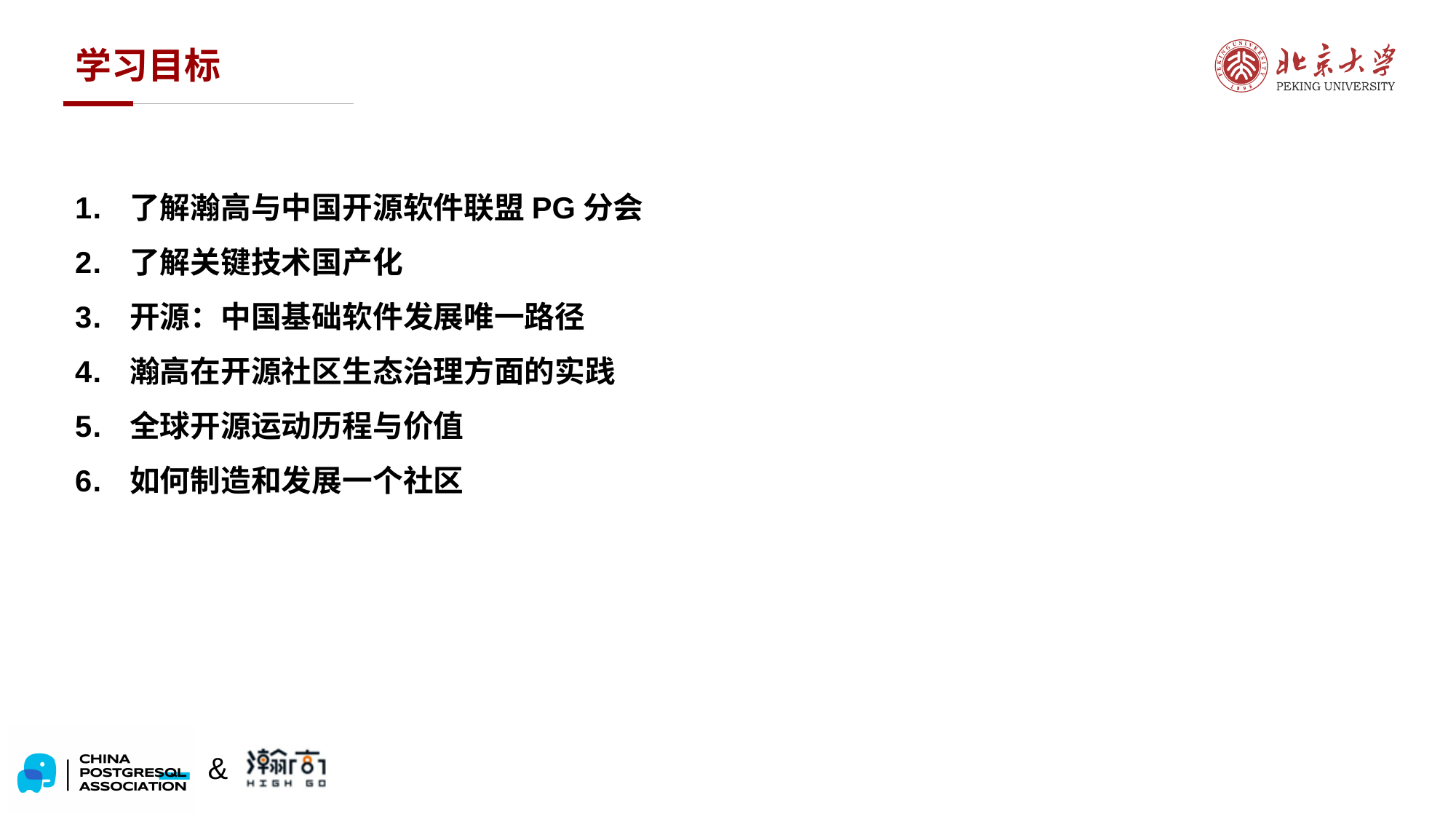

学习目标
了解瀚高与中国开源软件联盟PG分会
了解关键技术国产化
开源：中国基础软件发展唯一路径
瀚高在开源社区生态治理方面的实践
全球开源运动历程与价值
如何制造和发展一个社区